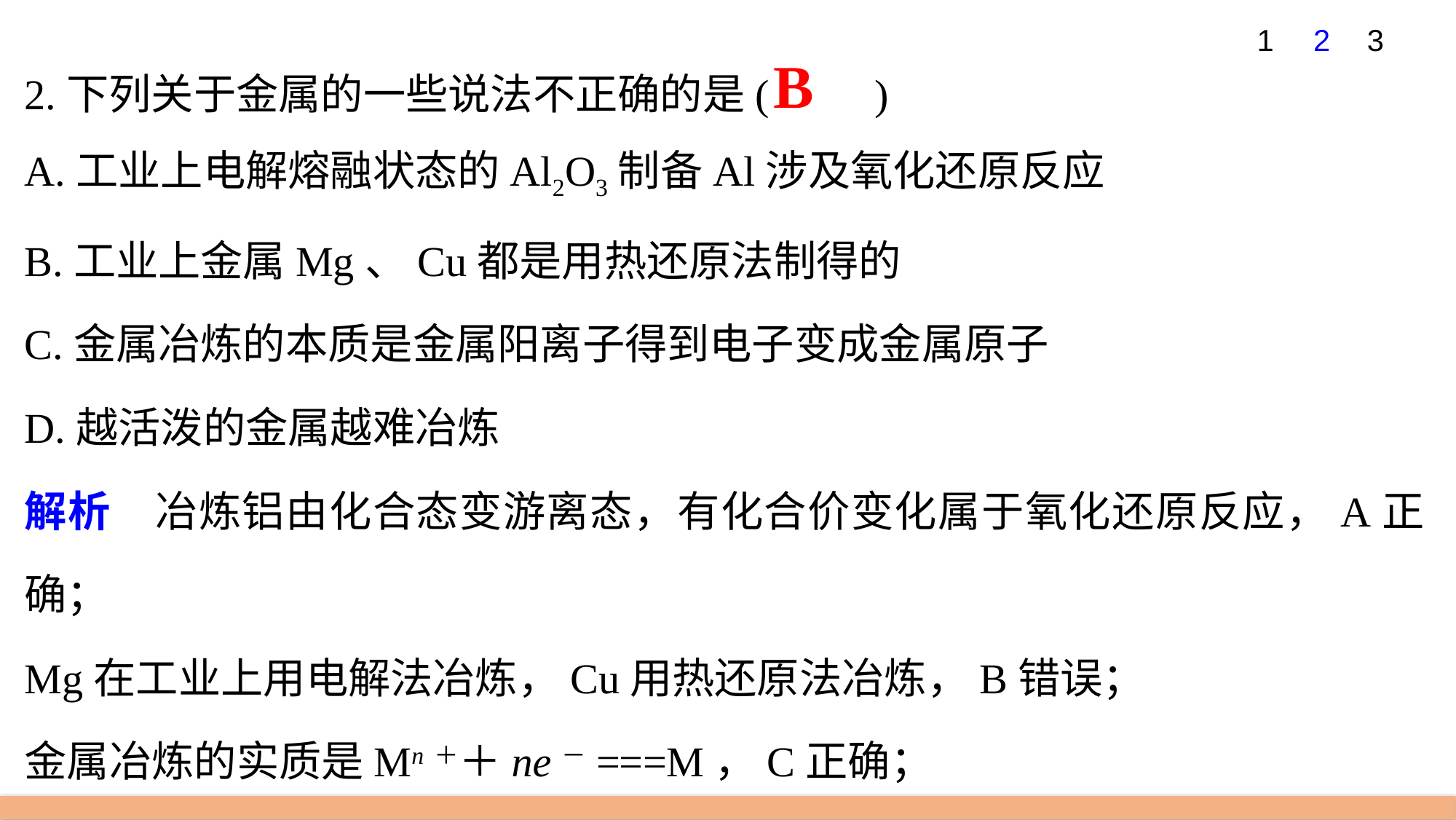

1
2
3
2.下列关于金属的一些说法不正确的是(　　)
A.工业上电解熔融状态的Al2O3制备Al涉及氧化还原反应
B.工业上金属Mg、Cu都是用热还原法制得的
C.金属冶炼的本质是金属阳离子得到电子变成金属原子
D.越活泼的金属越难冶炼
解析　冶炼铝由化合态变游离态，有化合价变化属于氧化还原反应，A正确；
Mg在工业上用电解法冶炼，Cu用热还原法冶炼，B错误；
金属冶炼的实质是Mn＋＋ne－===M，C正确；
金属越活泼，则金属离子的氧化性越弱，越难被还原，D正确。
B